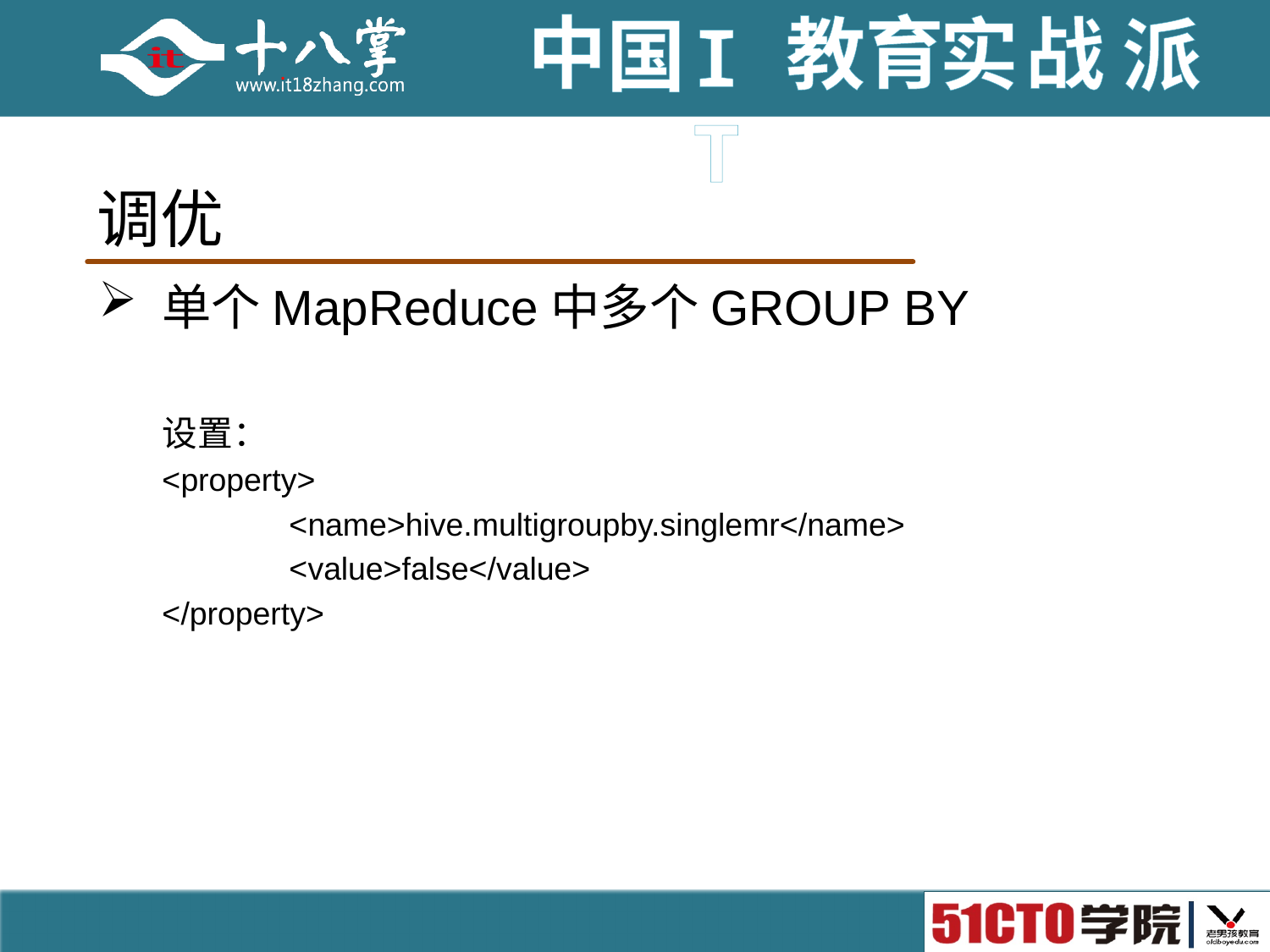

# 调优
单个MapReduce中多个GROUP BY

设置：
<property>
	<name>hive.multigroupby.singlemr</name>
	<value>false</value>
</property>